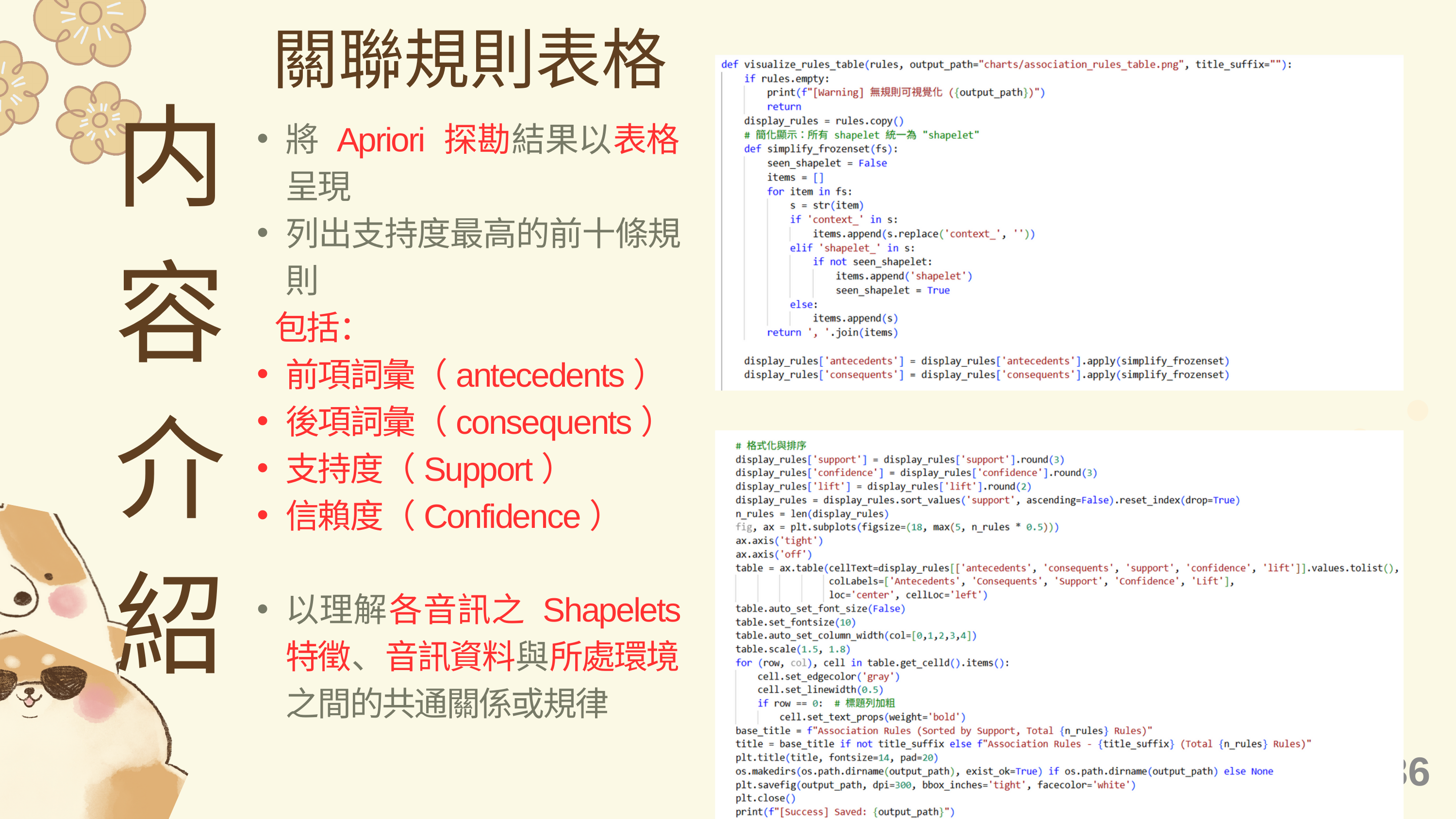

關聯規則表格

内容介紹
將 Apriori 探勘結果以表格呈現
列出支持度最高的前十條規則
      包括：
前項詞彙（antecedents）
後項詞彙（consequents）
支持度（Support）
信賴度（Confidence）

以理解各音訊之 Shapelets 特徵、音訊資料與所處環境之間的共通關係或規律

36